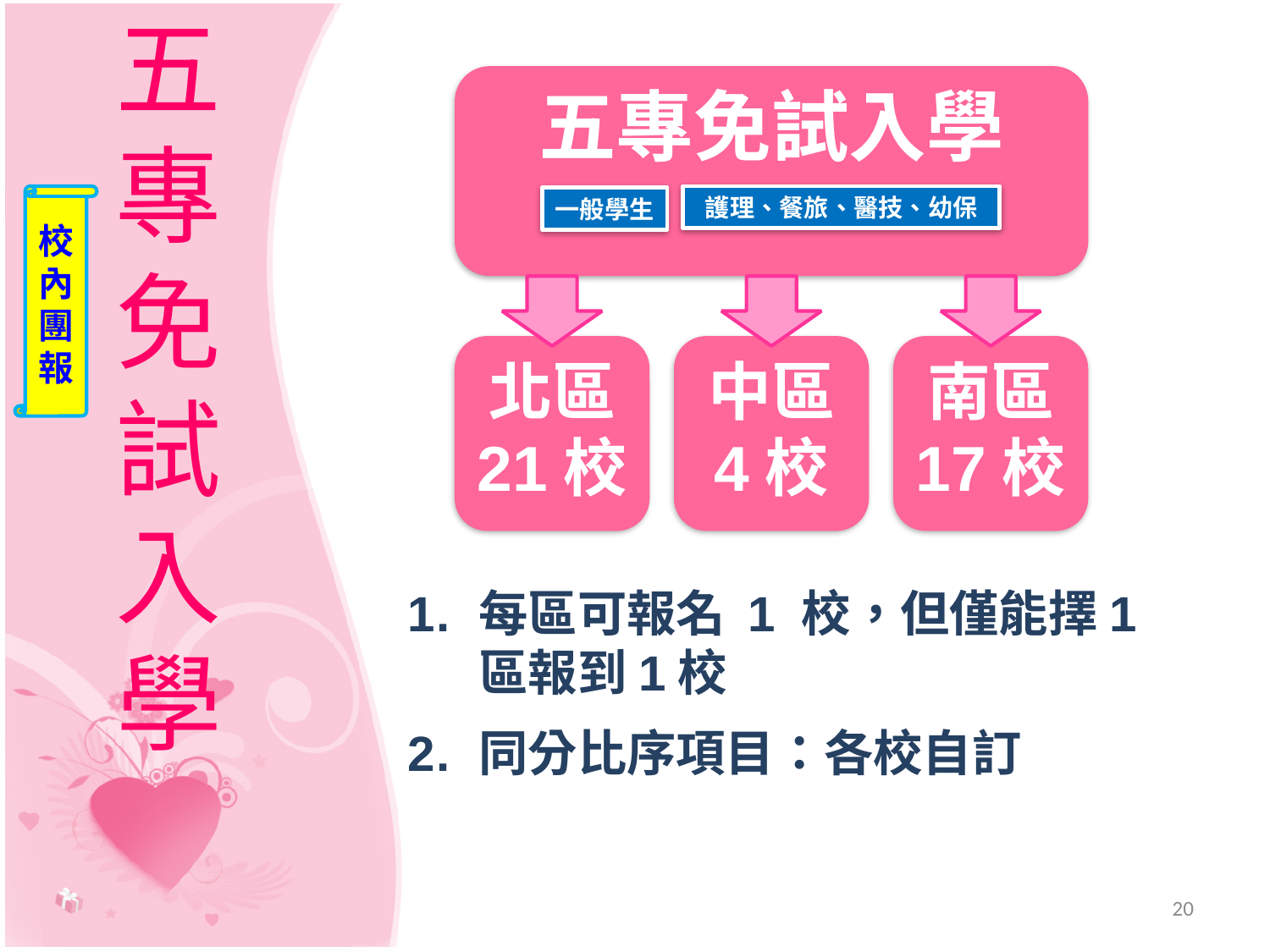

五專免試入學
五專免試入學

校
內
團
報
護理、餐旅、醫技、幼保
一般學生

北區
21校

中區
4校

南區
17校
每區可報名 1 校，但僅能擇1區報到1校
同分比序項目：各校自訂
20